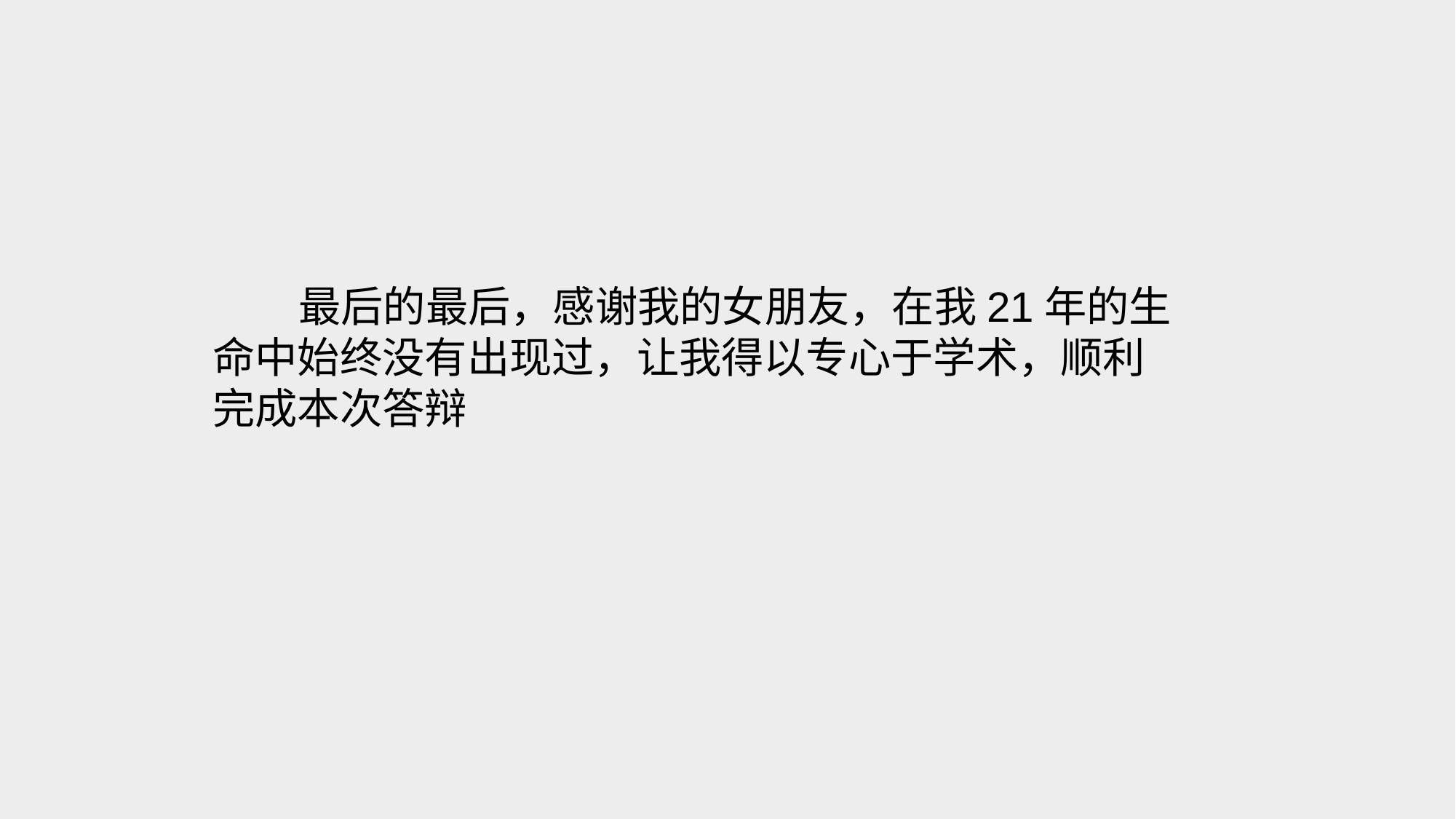

最后的最后，感谢我的女朋友，在我21年的生命中始终没有出现过，让我得以专心于学术，顺利完成本次答辩